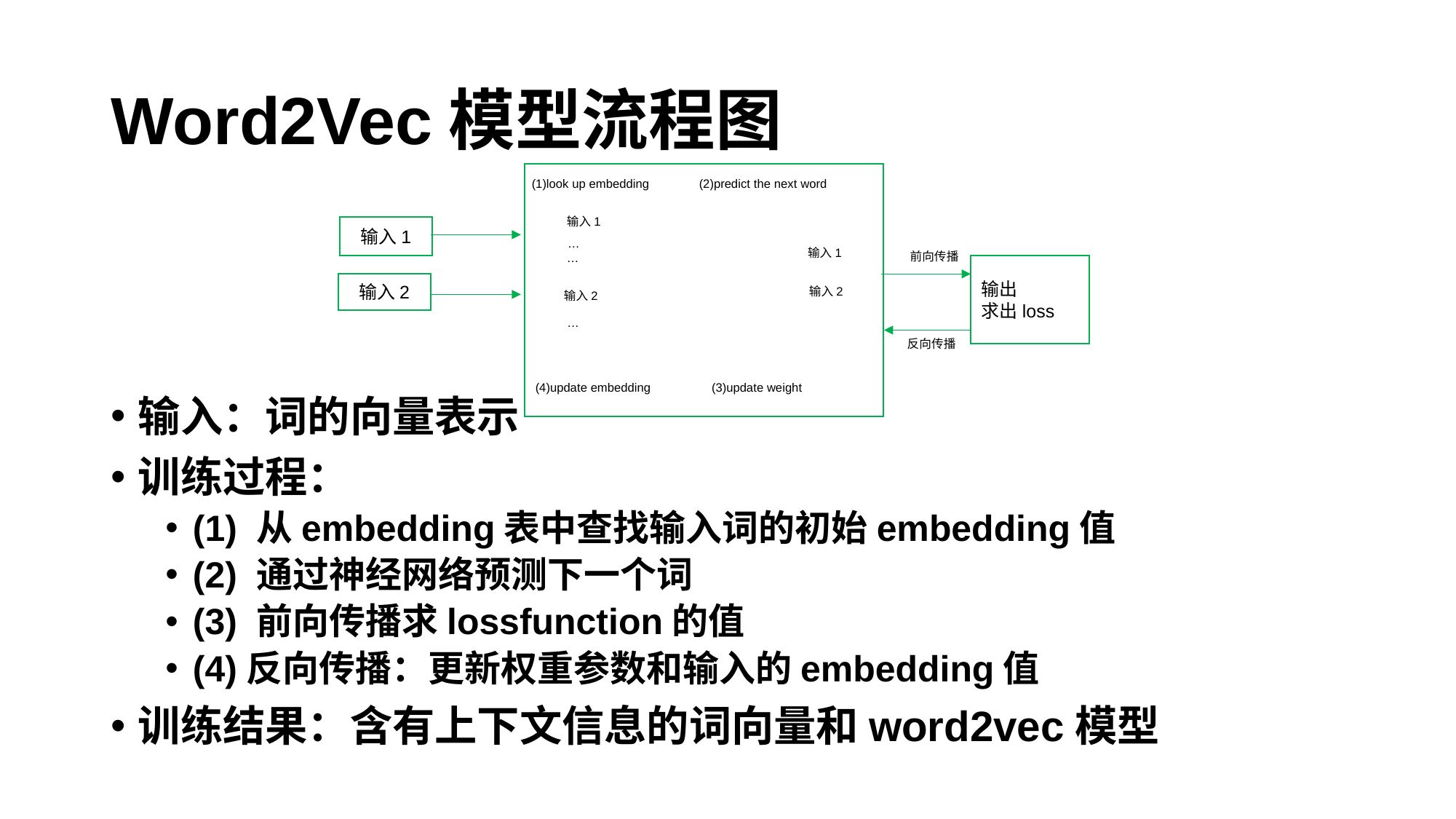

# Word2Vec模型流程图

输入1
输出
求出loss
输入2
(1)look up embedding
(2)predict the next word
输入1
…
输入1
前向传播
输入2
输入2
反向传播
(3)update weight
(4)update embedding
…
…
输入：词的向量表示
训练过程：
(1) 从embedding表中查找输入词的初始embedding值
(2) 通过神经网络预测下一个词
(3) 前向传播求lossfunction的值
(4)反向传播：更新权重参数和输入的embedding值
训练结果：含有上下文信息的词向量和word2vec模型